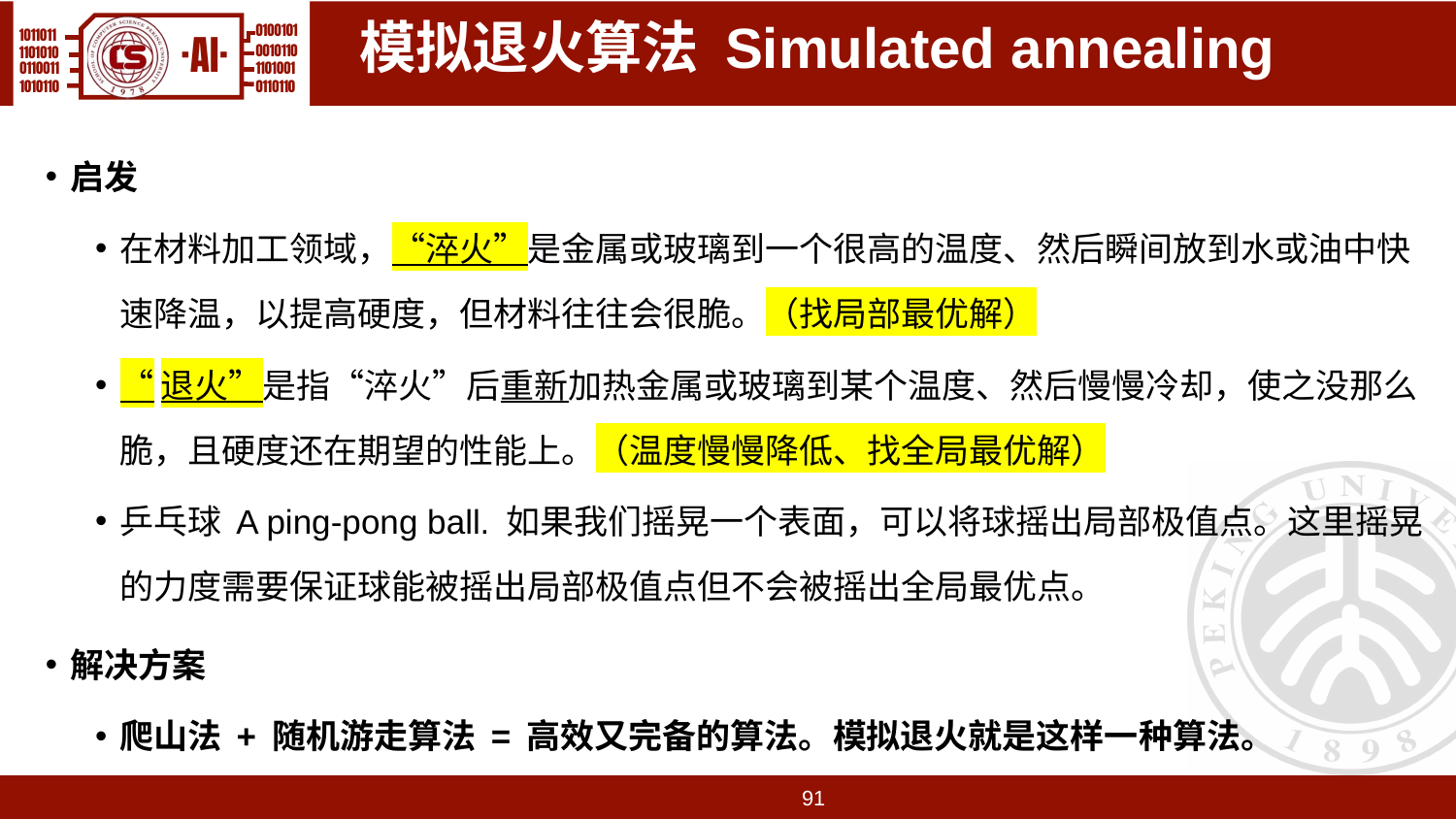

# 模拟退火算法 Simulated annealing
启发
在材料加工领域，“淬火”是金属或玻璃到一个很高的温度、然后瞬间放到水或油中快速降温，以提高硬度，但材料往往会很脆。（找局部最优解）
“退火”是指“淬火”后重新加热金属或玻璃到某个温度、然后慢慢冷却，使之没那么脆，且硬度还在期望的性能上。（温度慢慢降低、找全局最优解）
乒乓球 A ping-pong ball. 如果我们摇晃一个表面，可以将球摇出局部极值点。这里摇晃的力度需要保证球能被摇出局部极值点但不会被摇出全局最优点。
解决方案
爬山法 + 随机游走算法 = 高效又完备的算法。模拟退火就是这样一种算法。

91